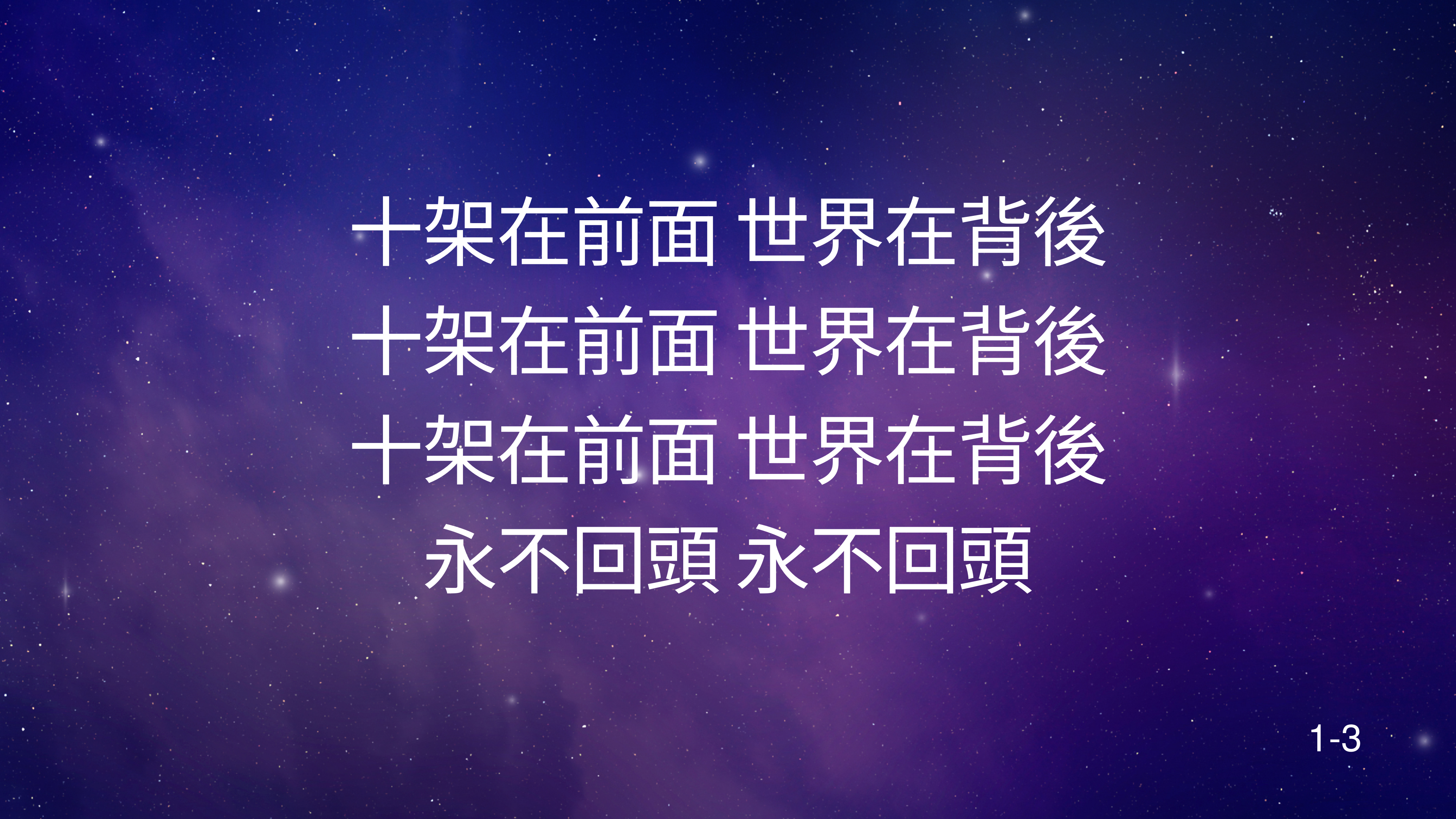

# 十架在前面 世界在背後
十架在前面 世界在背後
十架在前面 世界在背後
永不回頭 永不回頭
1-3